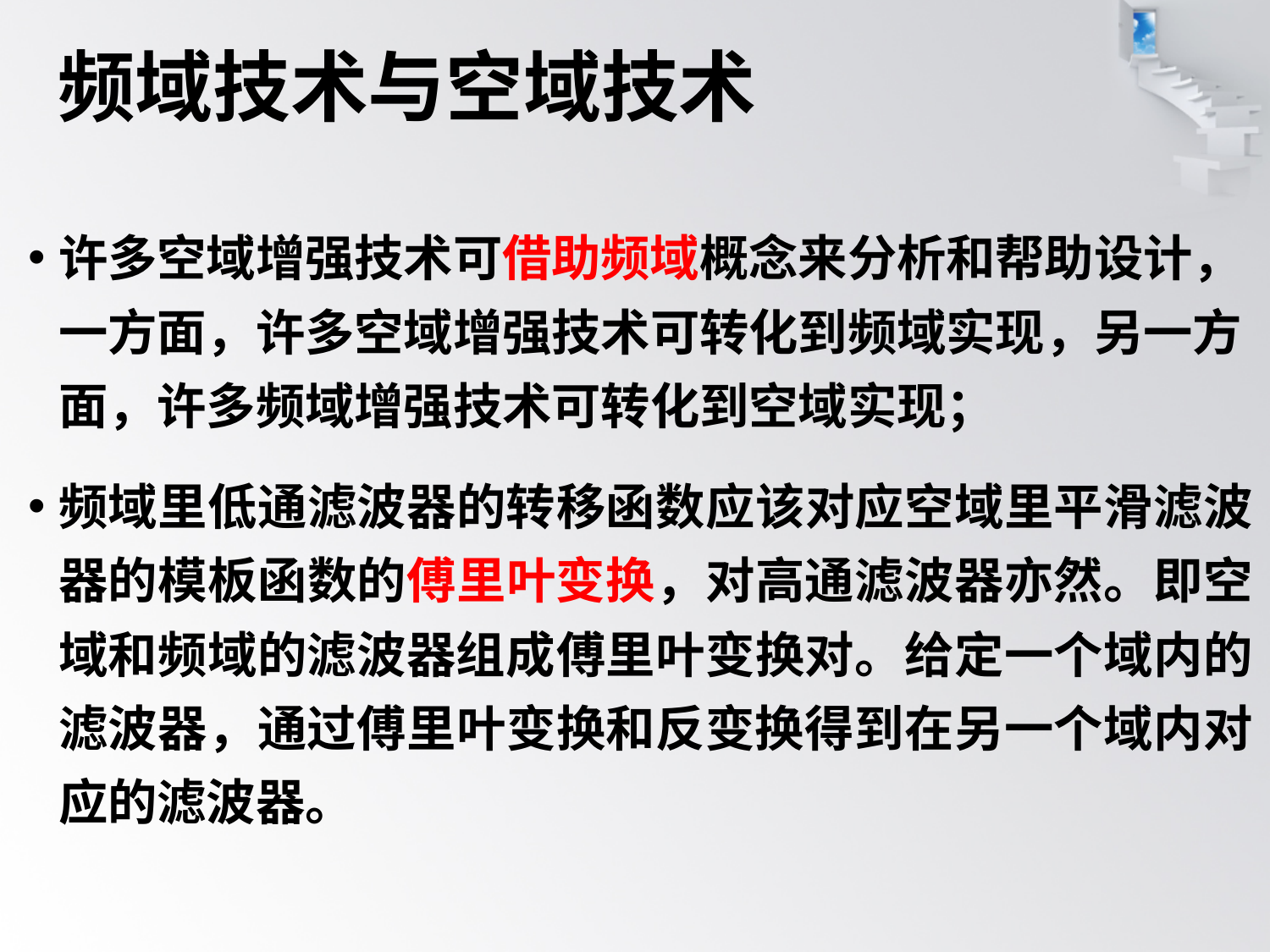

# 频域技术与空域技术
许多空域增强技术可借助频域概念来分析和帮助设计，一方面，许多空域增强技术可转化到频域实现，另一方面，许多频域增强技术可转化到空域实现；

频域里低通滤波器的转移函数应该对应空域里平滑滤波器的模板函数的傅里叶变换，对高通滤波器亦然。即空域和频域的滤波器组成傅里叶变换对。给定一个域内的滤波器，通过傅里叶变换和反变换得到在另一个域内对应的滤波器。